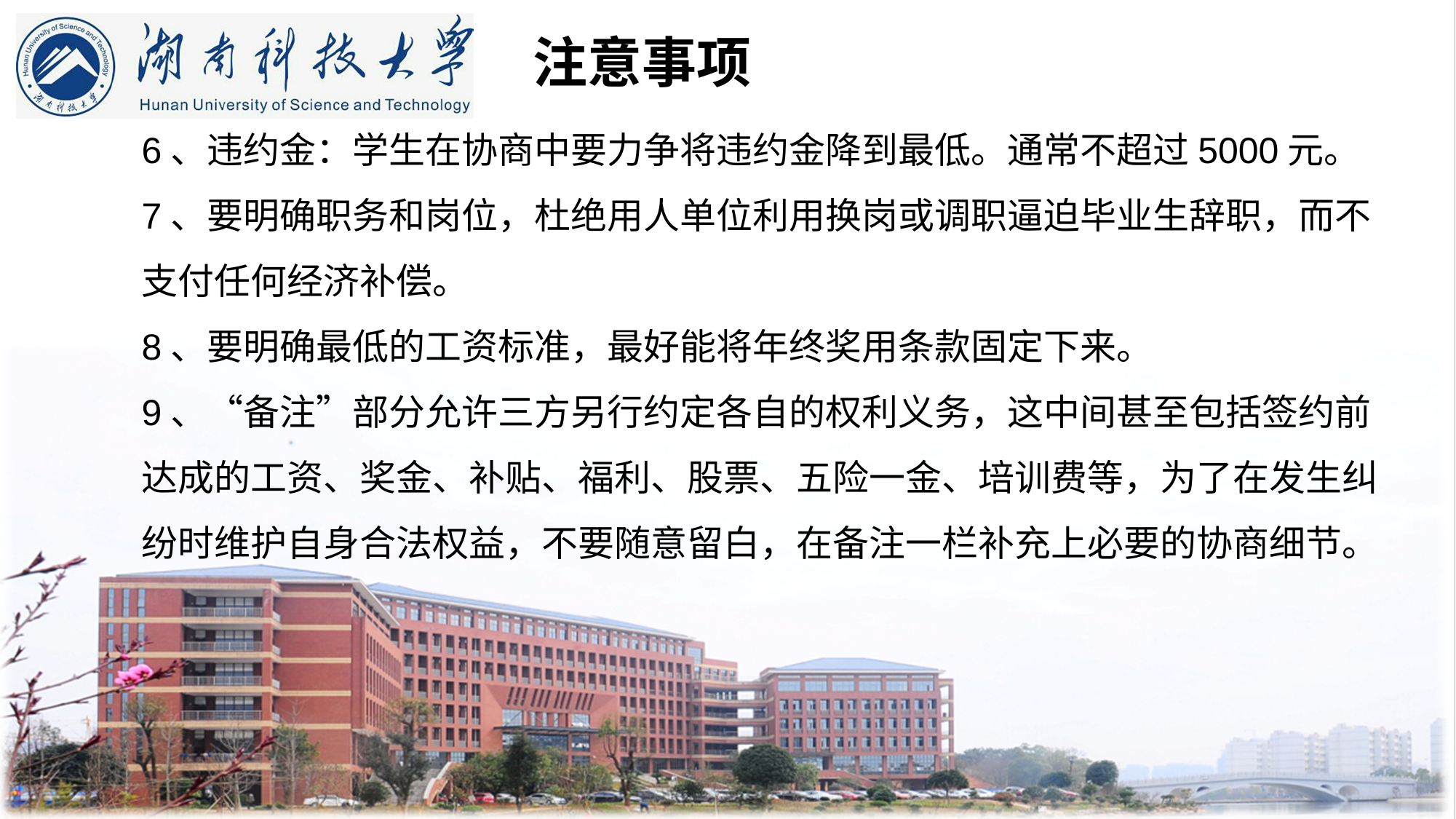

注意事项
6、违约金：学生在协商中要力争将违约金降到最低。通常不超过5000元。
7、要明确职务和岗位，杜绝用人单位利用换岗或调职逼迫毕业生辞职，而不支付任何经济补偿。
8、要明确最低的工资标准，最好能将年终奖用条款固定下来。
9、“备注”部分允许三方另行约定各自的权利义务，这中间甚至包括签约前达成的工资、奖金、补贴、福利、股票、五险一金、培训费等，为了在发生纠纷时维护自身合法权益，不要随意留白，在备注一栏补充上必要的协商细节。